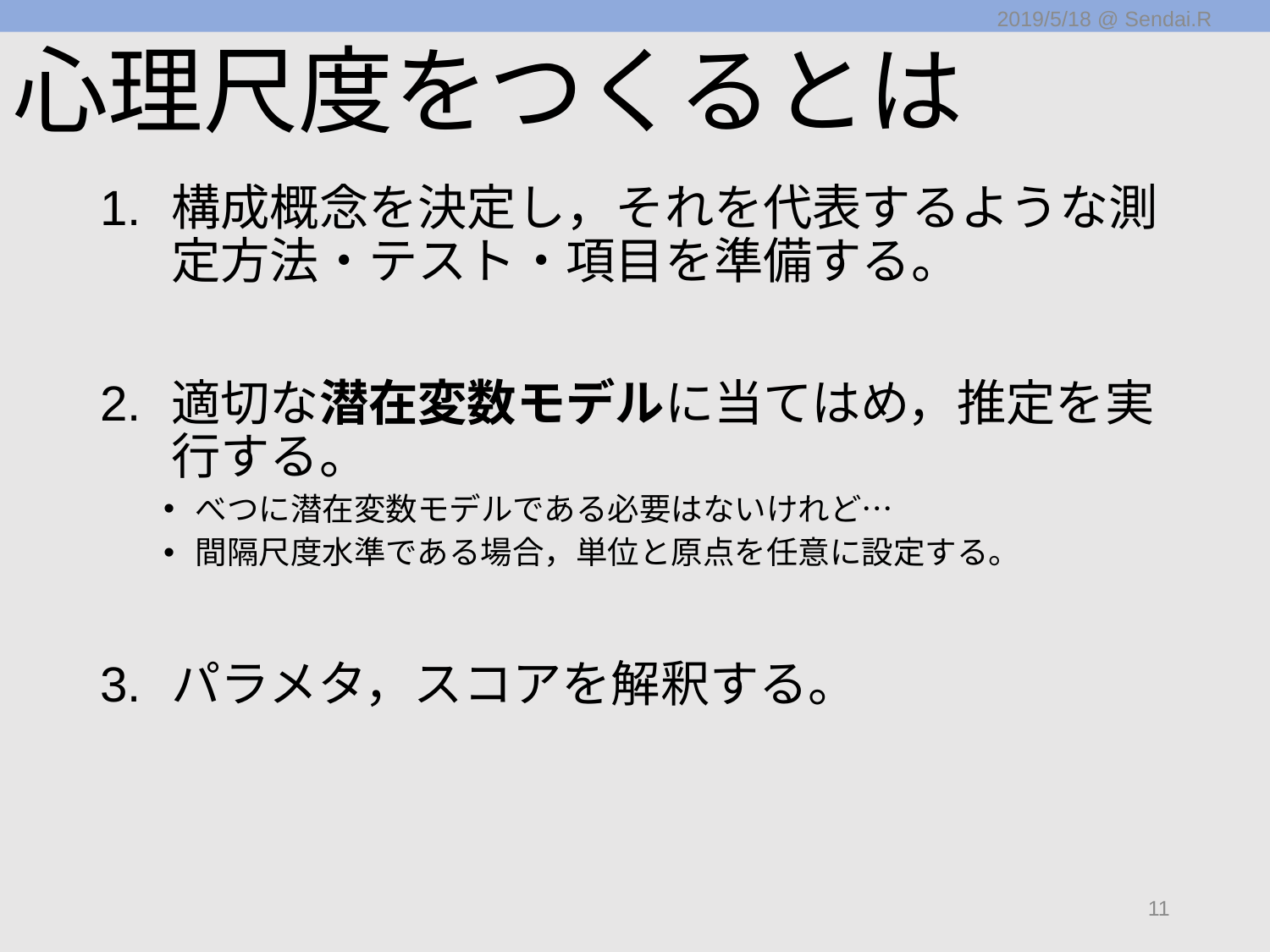

2019/5/18 @ Sendai.R
# 心理尺度をつくるとは
構成概念を決定し，それを代表するような測定方法・テスト・項目を準備する。

適切な潜在変数モデルに当てはめ，推定を実行する。
べつに潜在変数モデルである必要はないけれど…
間隔尺度水準である場合，単位と原点を任意に設定する。

パラメタ，スコアを解釈する。
11